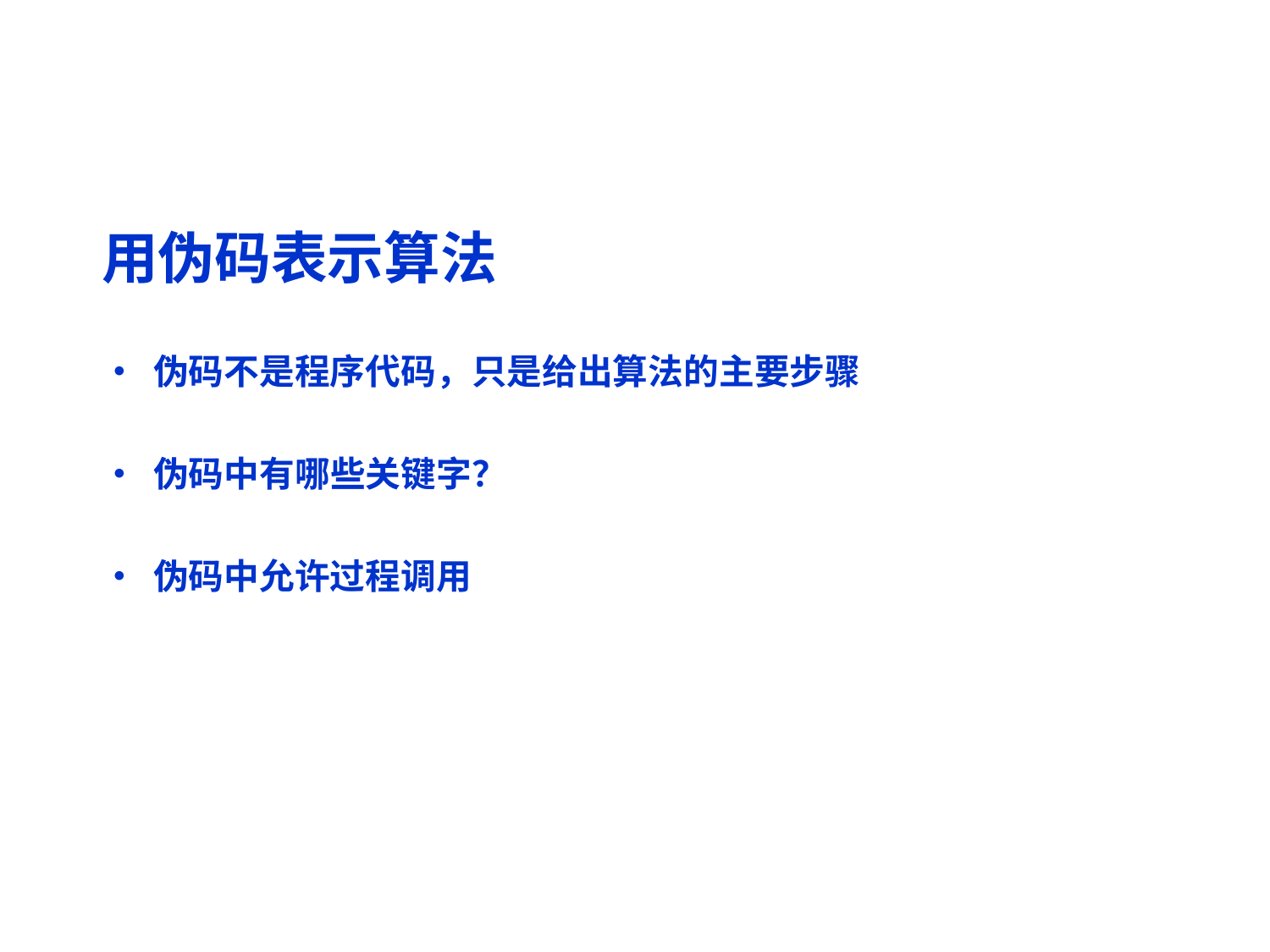

用伪码表示算法
• 伪码不是程序代码，只是给出算法的主要步骤
• 伪码中有哪些关键字？
• 伪码中允许过程调用